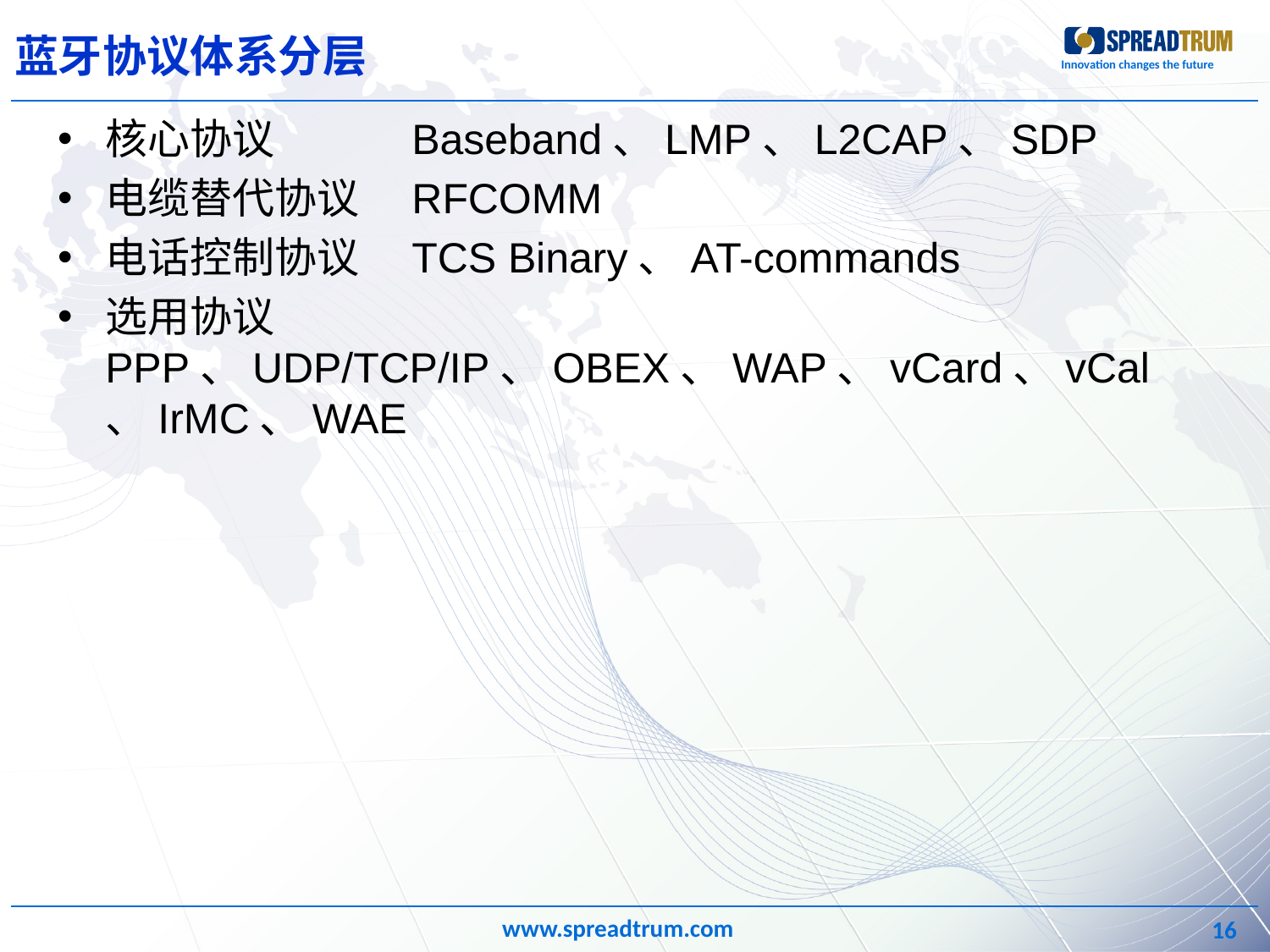

# 蓝牙协议体系分层
核心协议　　　Baseband、LMP、L2CAP、SDP
电缆替代协议　RFCOMM
电话控制协议　TCS Binary、AT-commands
选用协议　　　PPP、UDP/TCP/IP、OBEX、WAP、vCard、vCal、IrMC、WAE